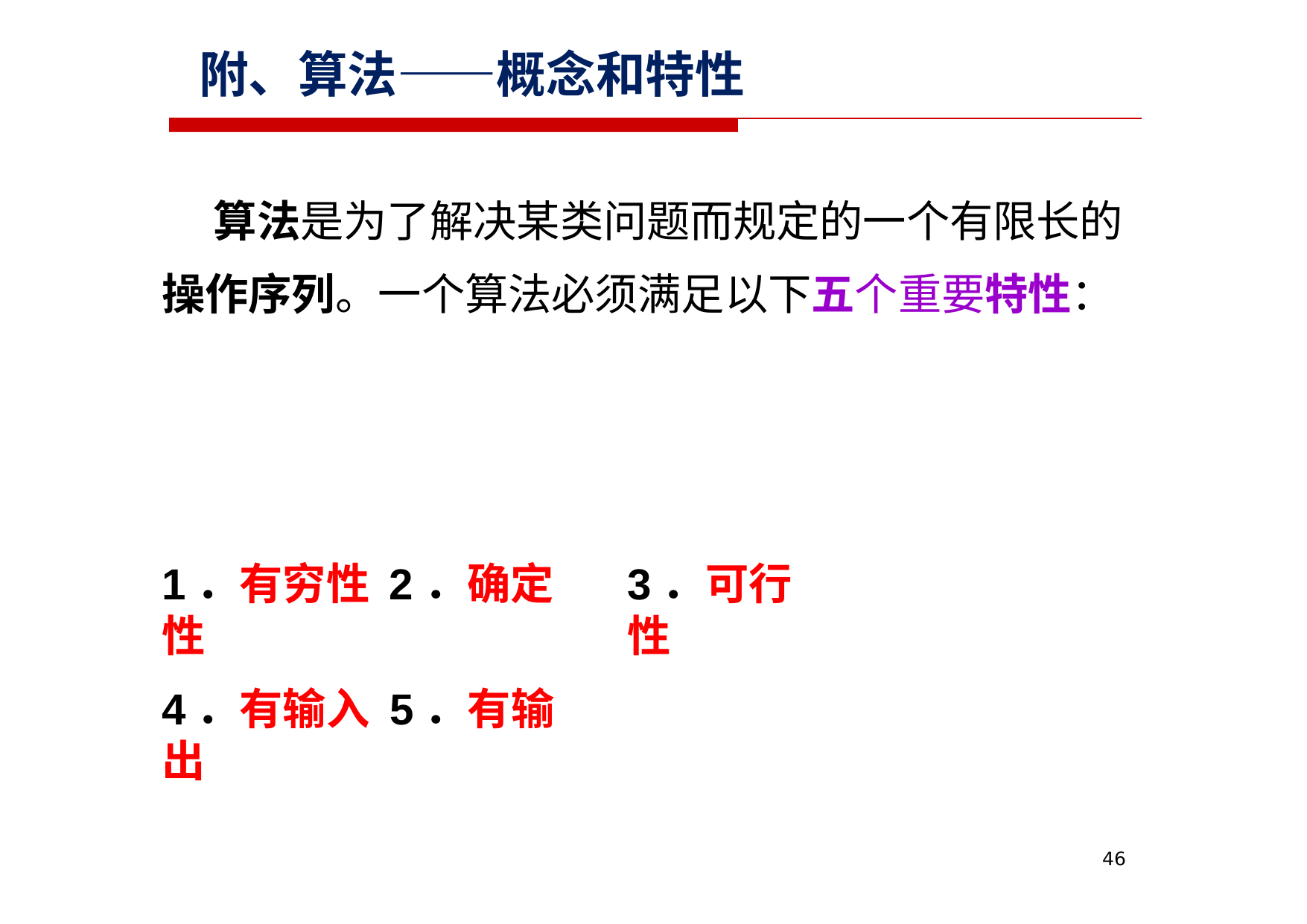

# 附、算法——概念和特性
算法是为了解决某类问题而规定的一个有限长的 操作序列。一个算法必须满足以下五个重要特性：
1．有穷性	2．确定性
4．有输入	5．有输出
3．可行性
46